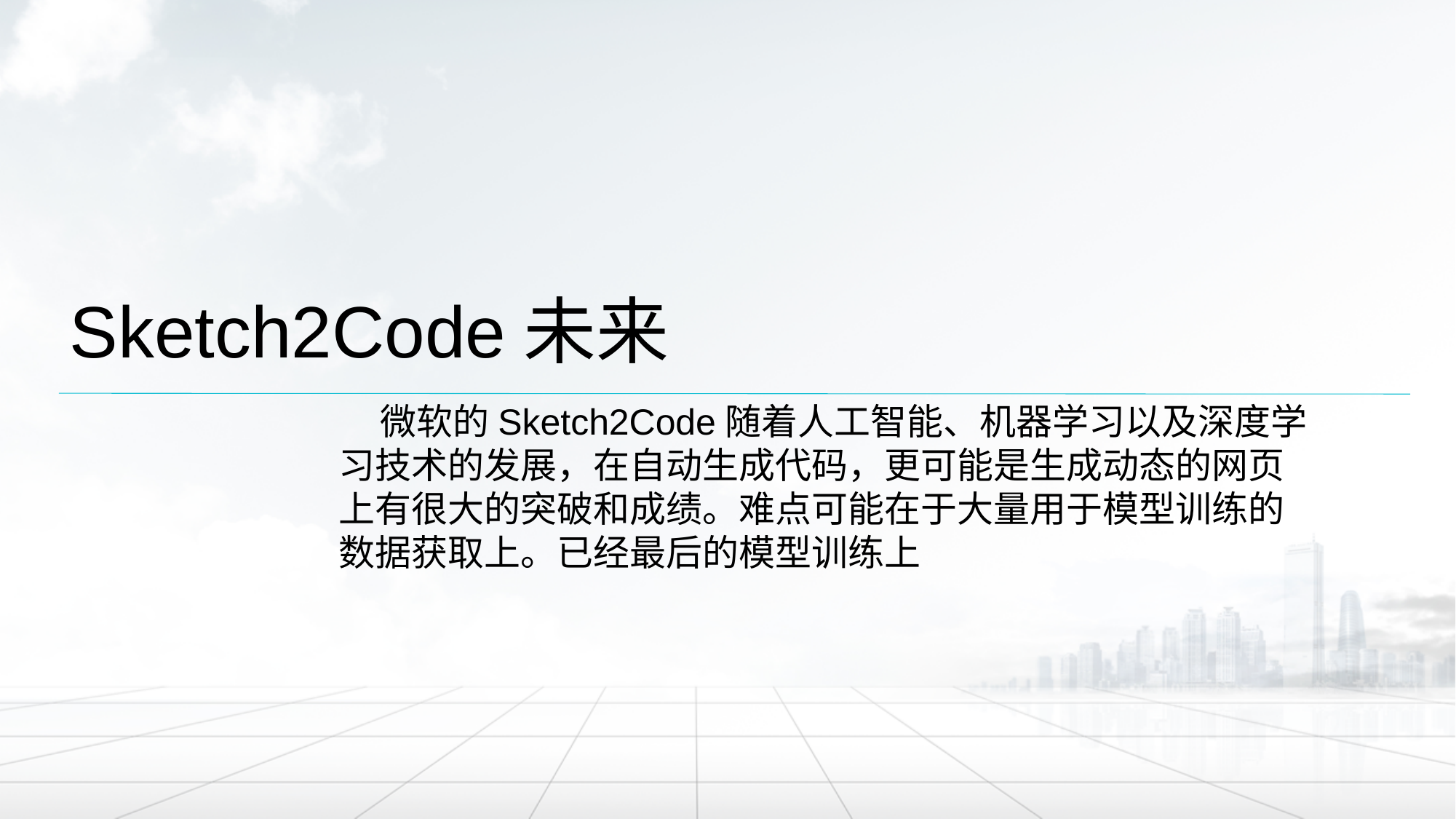

Sketch2Code未来
    微软的Sketch2Code随着人工智能、机器学习以及深度学习技术的发展，在自动生成代码，更可能是生成动态的网页上有很大的突破和成绩。难点可能在于大量用于模型训练的数据获取上。已经最后的模型训练上